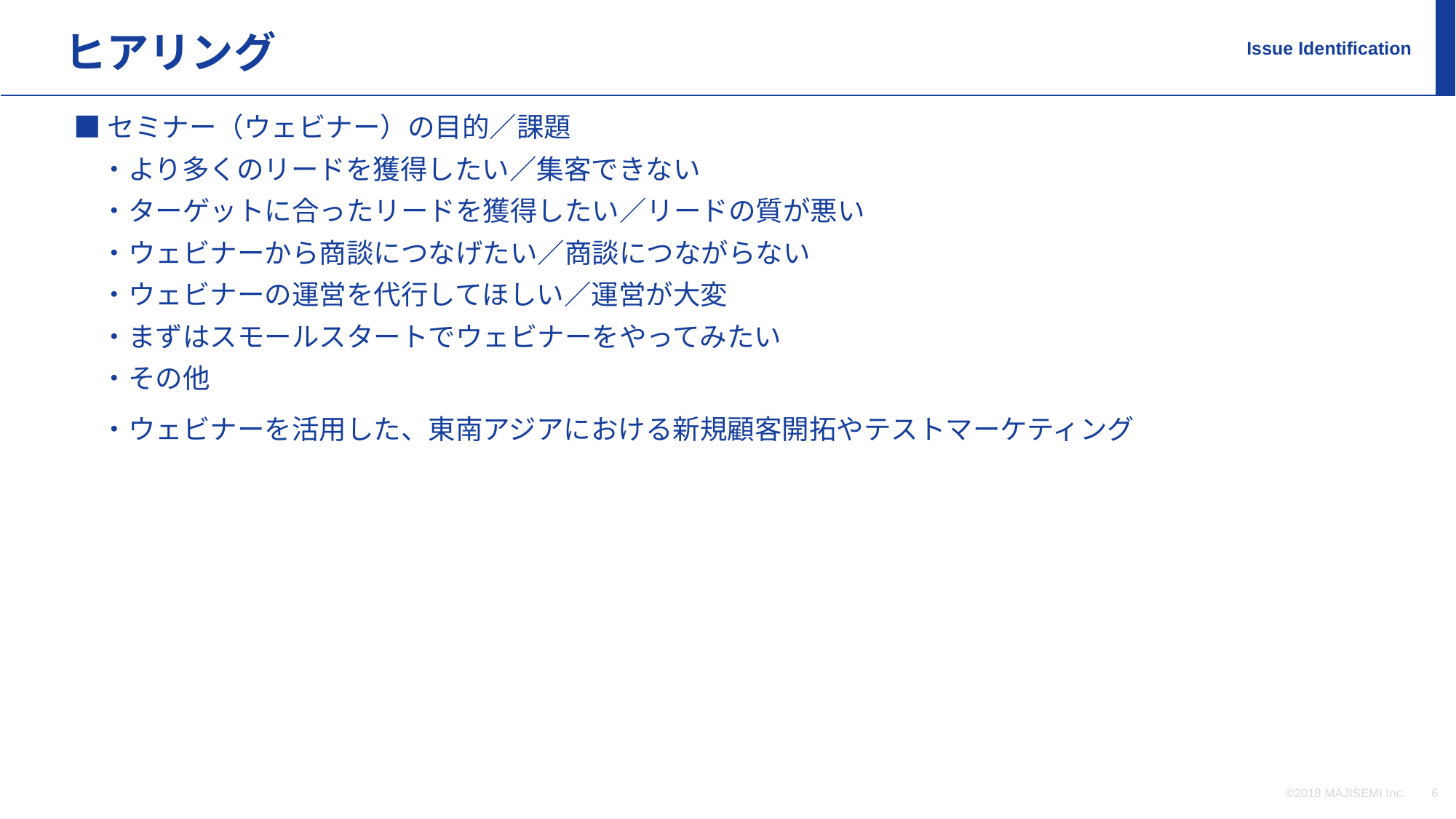

ヒアリング
Issue Identification
■セミナー（ウェビナー）の目的／課題
　・より多くのリードを獲得したい／集客できない
　・ターゲットに合ったリードを獲得したい／リードの質が悪い
　・ウェビナーから商談につなげたい／商談につながらない
　・ウェビナーの運営を代行してほしい／運営が大変
　・まずはスモールスタートでウェビナーをやってみたい
　・その他
　・ウェビナーを活用した、東南アジアにおける新規顧客開拓やテストマーケティング
©2018 MAJISEMI Inc.
6